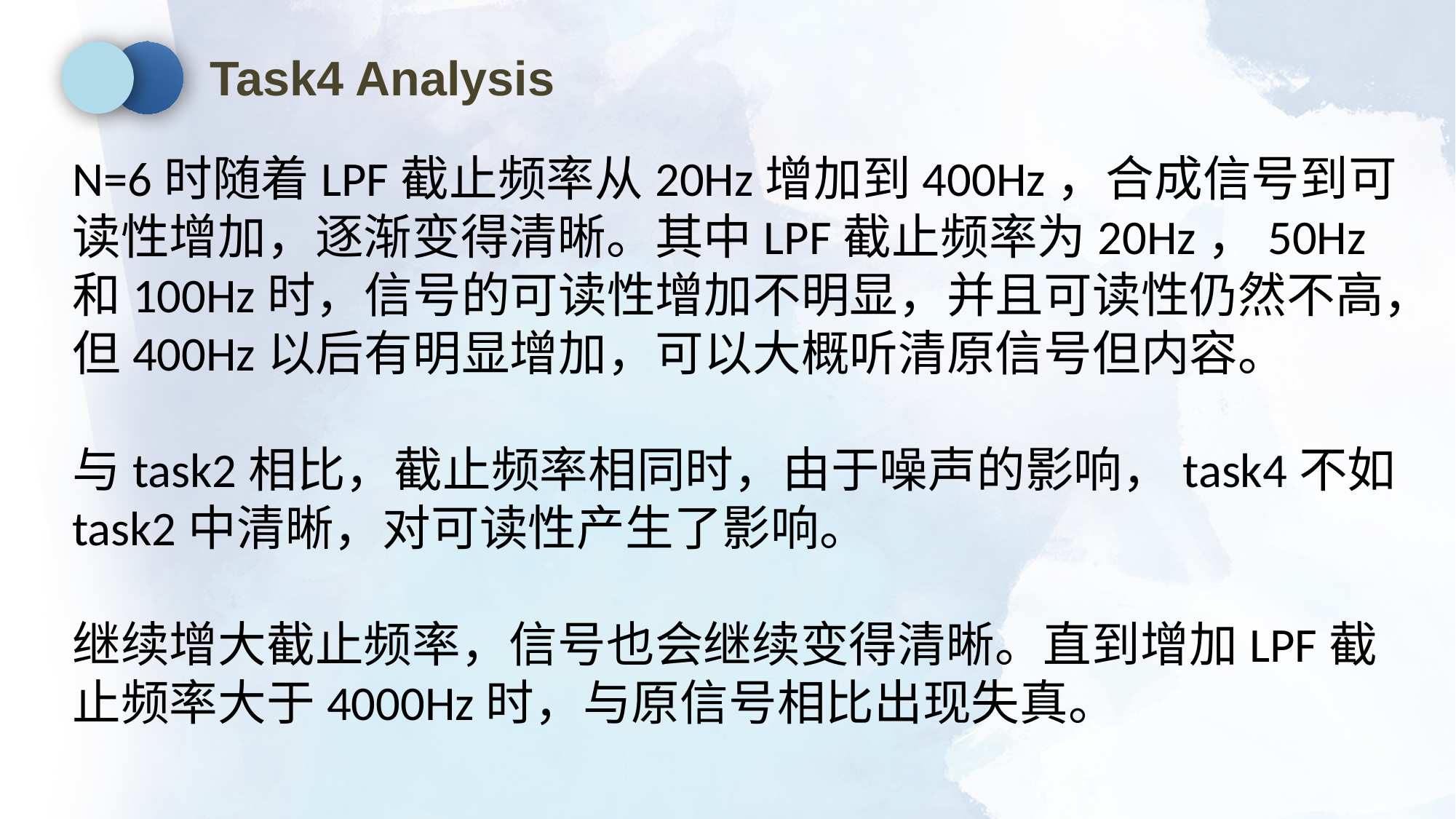

Task4 Analysis
N=6时随着LPF截止频率从20Hz增加到400Hz，合成信号到可读性增加，逐渐变得清晰。其中LPF截止频率为20Hz，50Hz和100Hz时，信号的可读性增加不明显，并且可读性仍然不高，但400Hz以后有明显增加，可以大概听清原信号但内容。

与task2相比，截止频率相同时，由于噪声的影响，task4不如task2中清晰，对可读性产生了影响。

继续增大截止频率，信号也会继续变得清晰。直到增加LPF截止频率大于4000Hz时，与原信号相比出现失真。